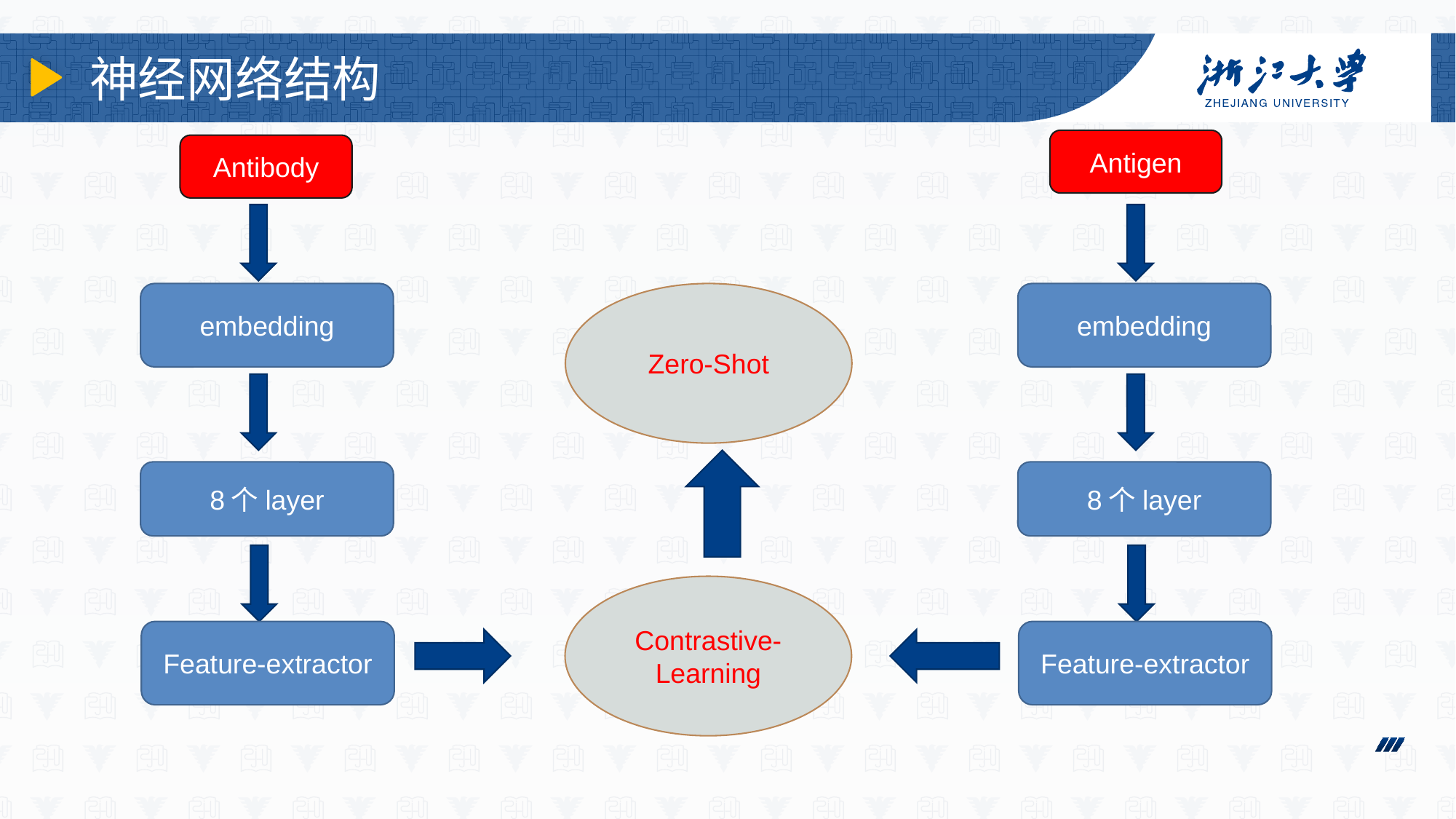

# 神经网络结构
Antigen
Antibody

embedding
Zero-Shot
embedding

8个layer
8个layer

Contrastive-Learning
Feature-extractor
Feature-extractor